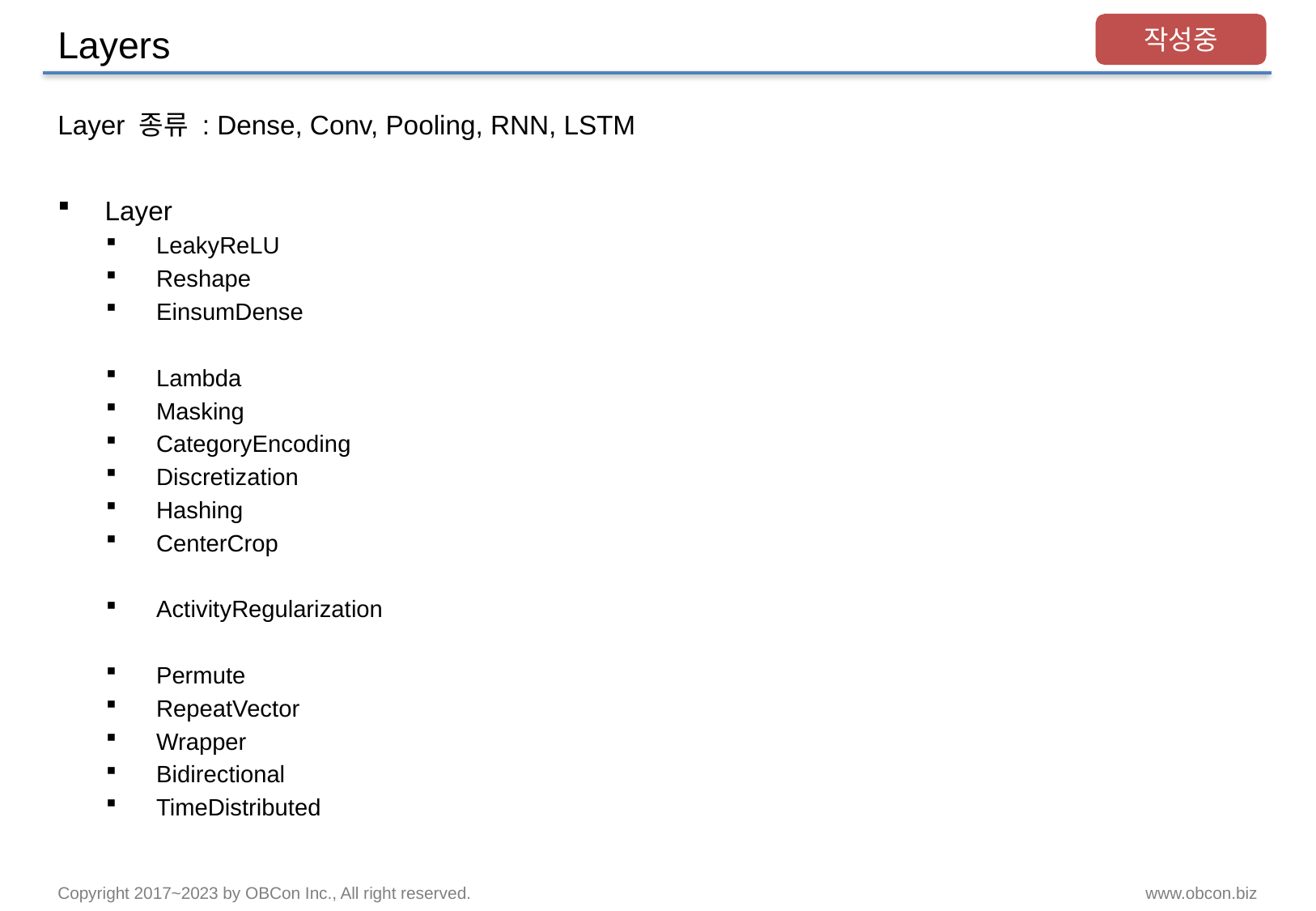

# Layers
작성중
Layer 종류 : Dense, Conv, Pooling, RNN, LSTM
Layer
LeakyReLU
Reshape
EinsumDense

Lambda
Masking
CategoryEncoding
Discretization
Hashing
CenterCrop

ActivityRegularization

Permute
RepeatVector
Wrapper
Bidirectional
TimeDistributed